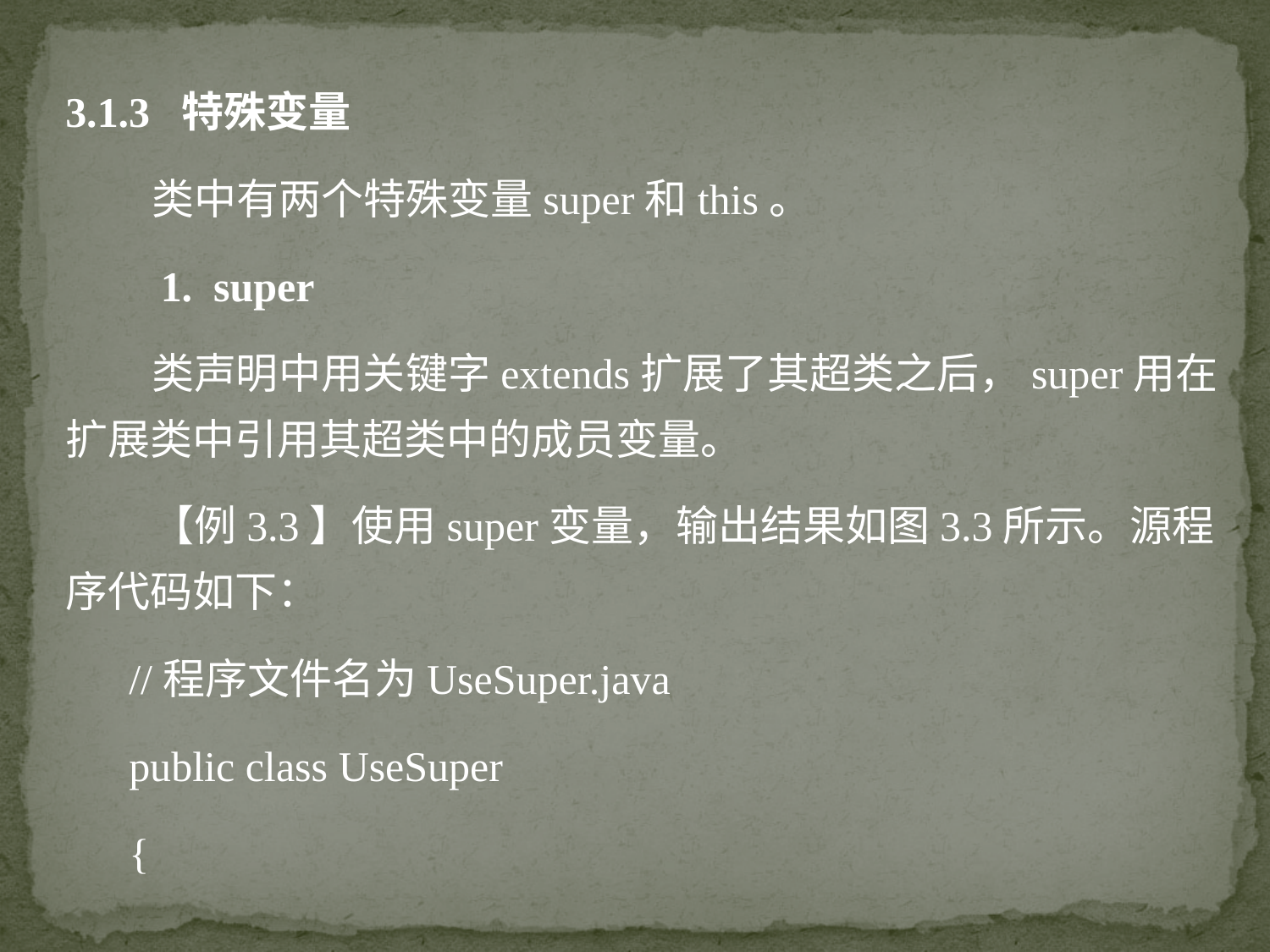

3.1.3  特殊变量
        类中有两个特殊变量super和this。
         1.  super
        类声明中用关键字extends扩展了其超类之后，super用在扩展类中引用其超类中的成员变量。
        【例3.3】使用super变量，输出结果如图3.3所示。源程序代码如下：
//程序文件名为UseSuper.java
public class UseSuper
{